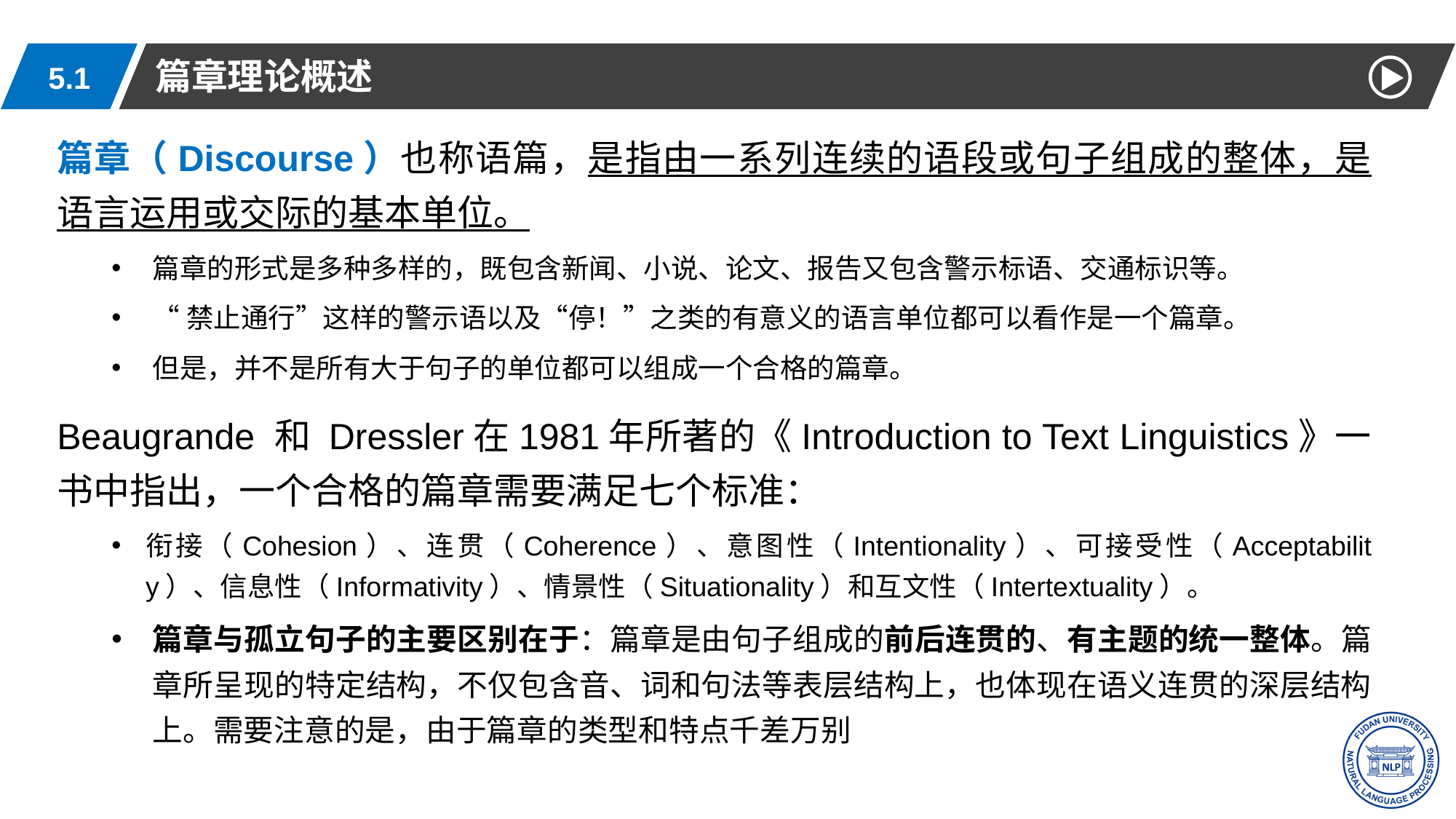

篇章理论概述
5.1

篇章（Discourse）也称语篇，是指由一系列连续的语段或句子组成的整体，是语言运用或交际的基本单位。
篇章的形式是多种多样的，既包含新闻、小说、论文、报告又包含警示标语、交通标识等。
“禁止通行”这样的警示语以及“停！”之类的有意义的语言单位都可以看作是一个篇章。
但是，并不是所有大于句子的单位都可以组成一个合格的篇章。
Beaugrande 和 Dressler在1981年所著的《Introduction to Text Linguistics》一书中指出，一个合格的篇章需要满足七个标准：
衔接（Cohesion）、连贯（Coherence）、意图性（Intentionality）、可接受性（Acceptability）、信息性（Informativity）、情景性（Situationality）和互文性（Intertextuality）。
篇章与孤立句子的主要区别在于：篇章是由句子组成的前后连贯的、有主题的统一整体。篇章所呈现的特定结构，不仅包含音、词和句法等表层结构上，也体现在语义连贯的深层结构上。需要注意的是，由于篇章的类型和特点千差万别
6